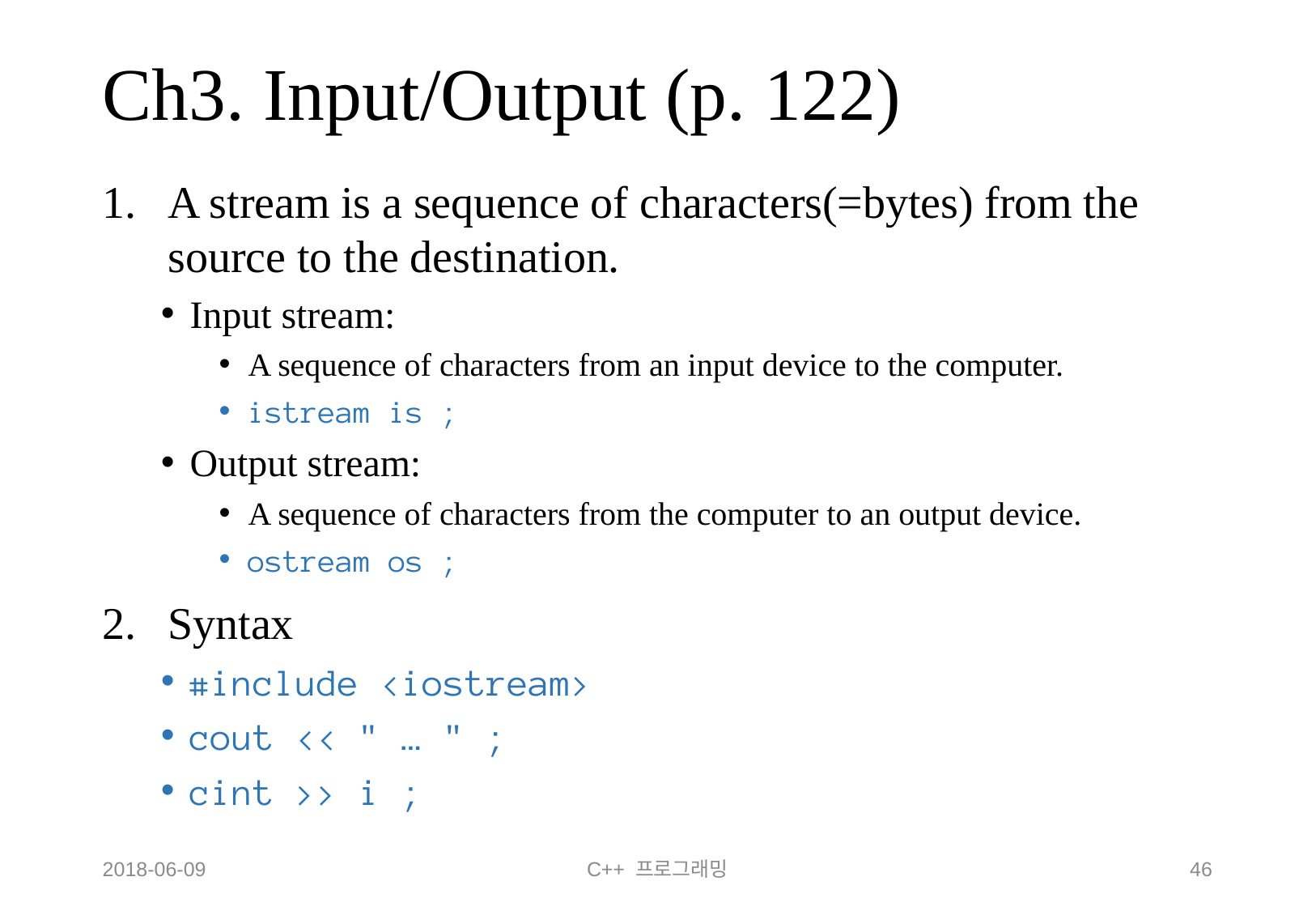

# Ch3. Input/Output (p. 122)
A stream is a sequence of characters(=bytes) from the source to the destination.
Input stream:
A sequence of characters from an input device to the computer.
istream is ;
Output stream:
A sequence of characters from the computer to an output device.
ostream os ;
Syntax
#include <iostream>
cout << " … " ;
cint >> i ;

2018-06-09
C++ 프로그래밍
46